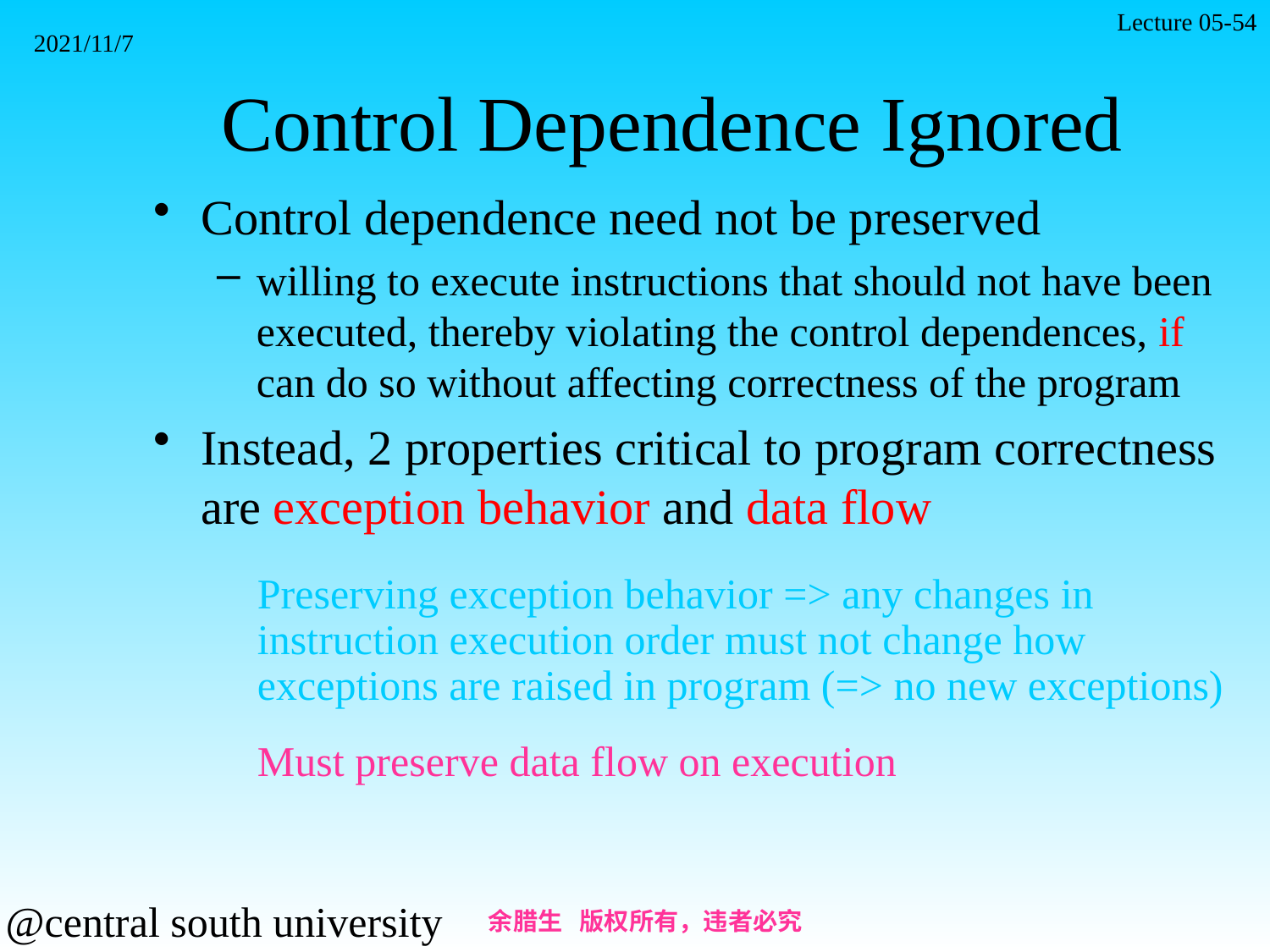

Lecture 05-54
2021/11/7
# Control Dependence Ignored
Control dependence need not be preserved
willing to execute instructions that should not have been executed, thereby violating the control dependences, if can do so without affecting correctness of the program
Instead, 2 properties critical to program correctness are exception behavior and data flow

Preserving exception behavior => any changes in instruction execution order must not change how exceptions are raised in program (=> no new exceptions)
Must preserve data flow on execution
余腊生   版权所有，违者必究